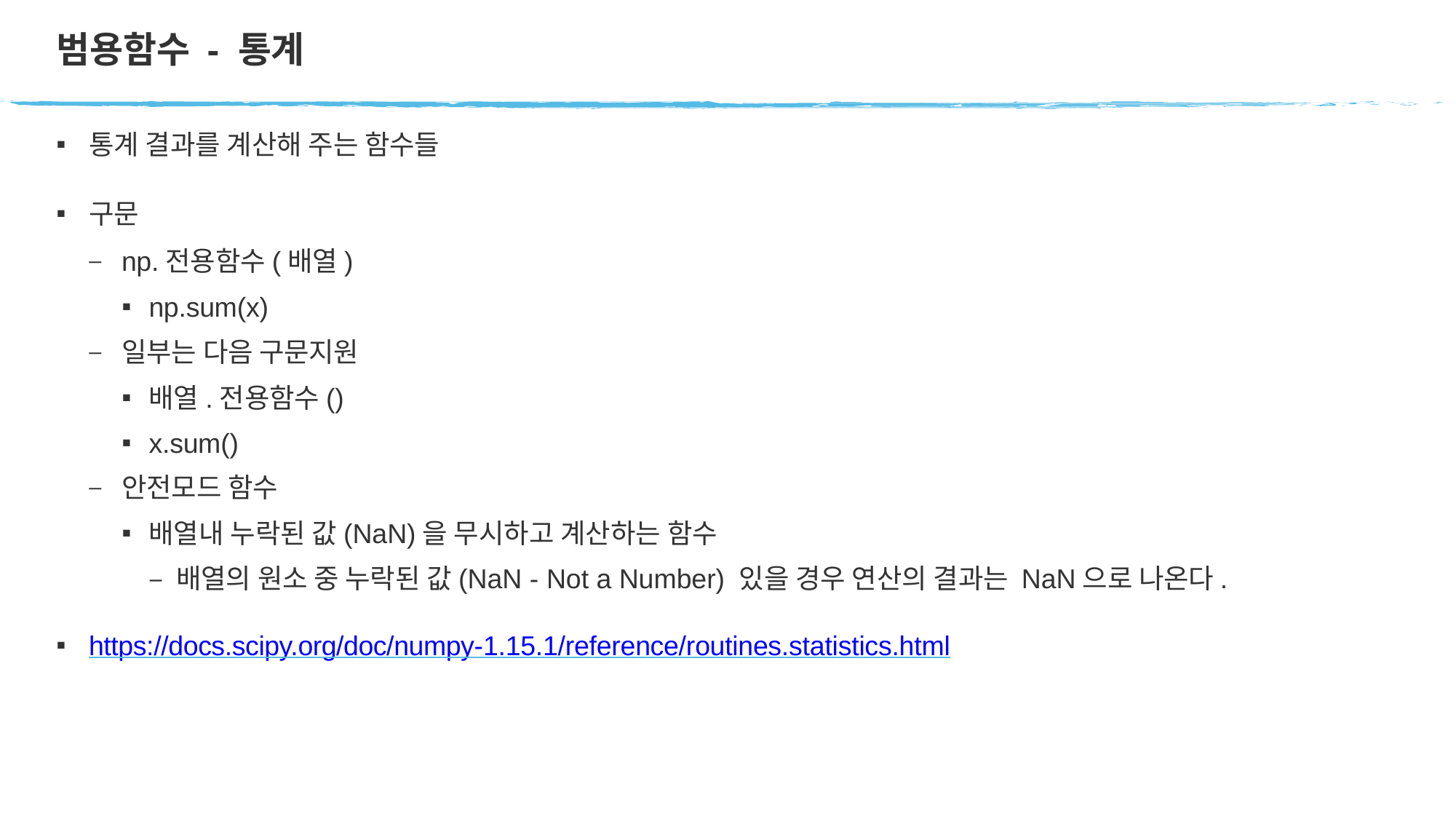

# 범용함수 - 통계
통계 결과를 계산해 주는 함수들
구문
np.전용함수(배열)
np.sum(x)
일부는 다음 구문지원
배열.전용함수()
x.sum()
안전모드 함수
배열내 누락된 값(NaN)을 무시하고 계산하는 함수
– 배열의 원소 중 누락된 값(NaN - Not a Number) 있을 경우 연산의 결과는 NaN으로 나온다.
https://docs.scipy.org/doc/numpy-1.15.1/reference/routines.statistics.html